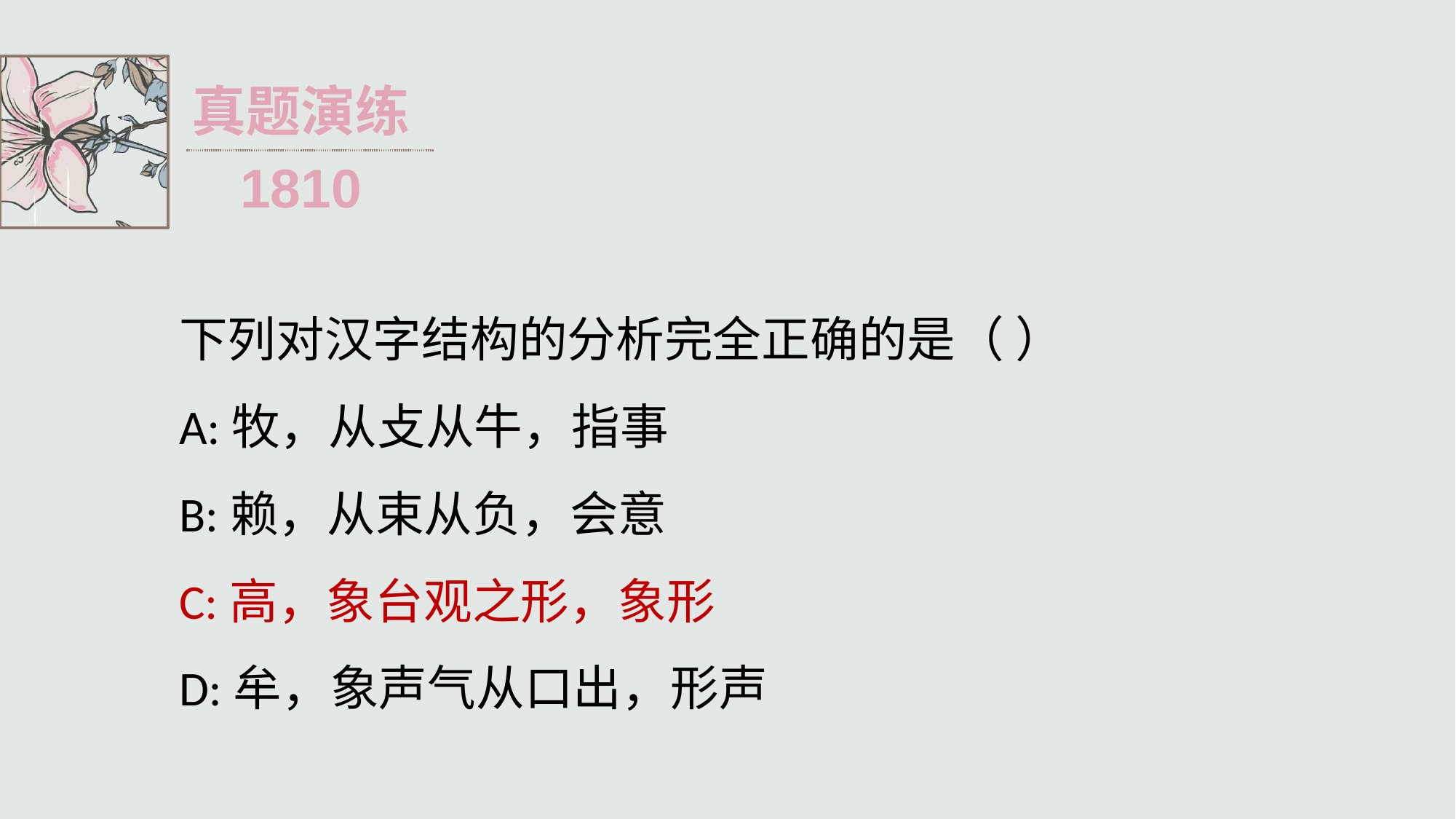

真题演练
1810
下列对汉字结构的分析完全正确的是（ ）
A:牧，从攴从牛，指事
B:赖，从束从负，会意
C:高，象台观之形，象形
D:牟，象声气从口出，形声